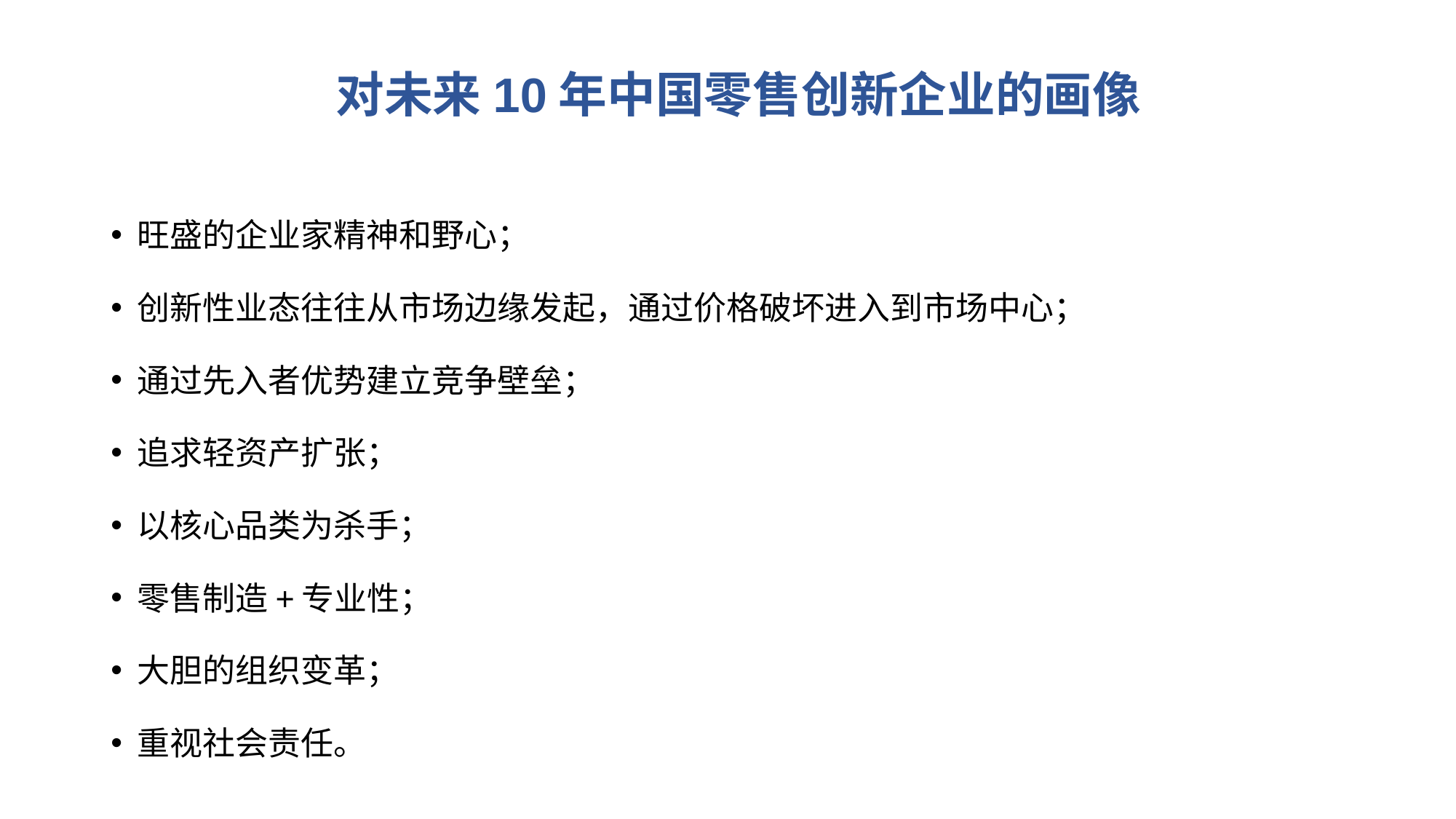

# 对未来10年中国零售创新企业的画像
旺盛的企业家精神和野心；
创新性业态往往从市场边缘发起，通过价格破坏进入到市场中心；
通过先入者优势建立竞争壁垒；
追求轻资产扩张；
以核心品类为杀手；
零售制造+专业性；
大胆的组织变革；
重视社会责任。